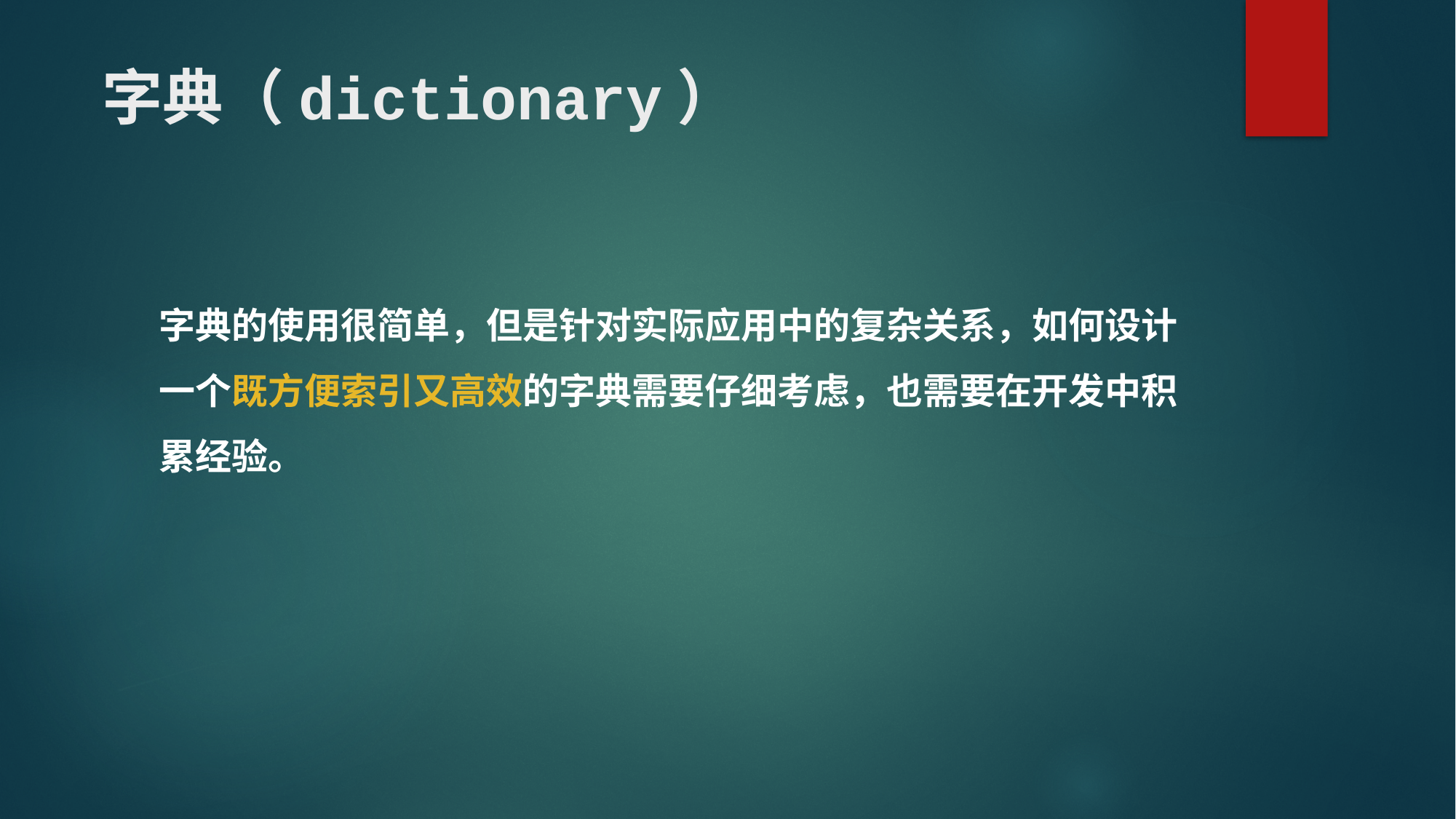

字典（dictionary）
字典的使用很简单，但是针对实际应用中的复杂关系，如何设计一个既方便索引又高效的字典需要仔细考虑，也需要在开发中积累经验。